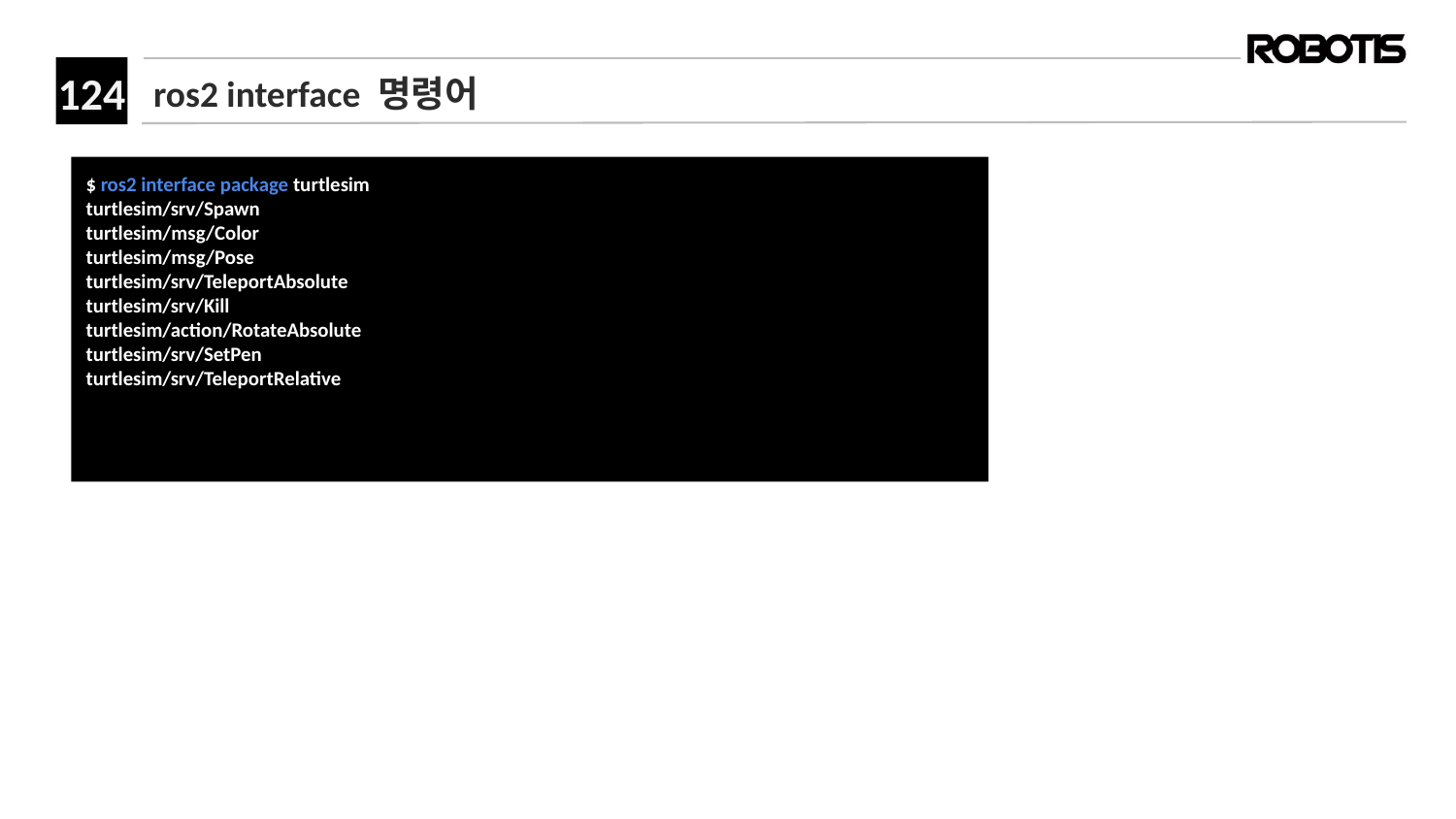

# ros2 interface 명령어
﻿$ ros2 interface package turtlesim
turtlesim/srv/Spawn
turtlesim/msg/Color
turtlesim/msg/Pose
turtlesim/srv/TeleportAbsolute
turtlesim/srv/Kill
turtlesim/action/RotateAbsolute
turtlesim/srv/SetPen
turtlesim/srv/TeleportRelative